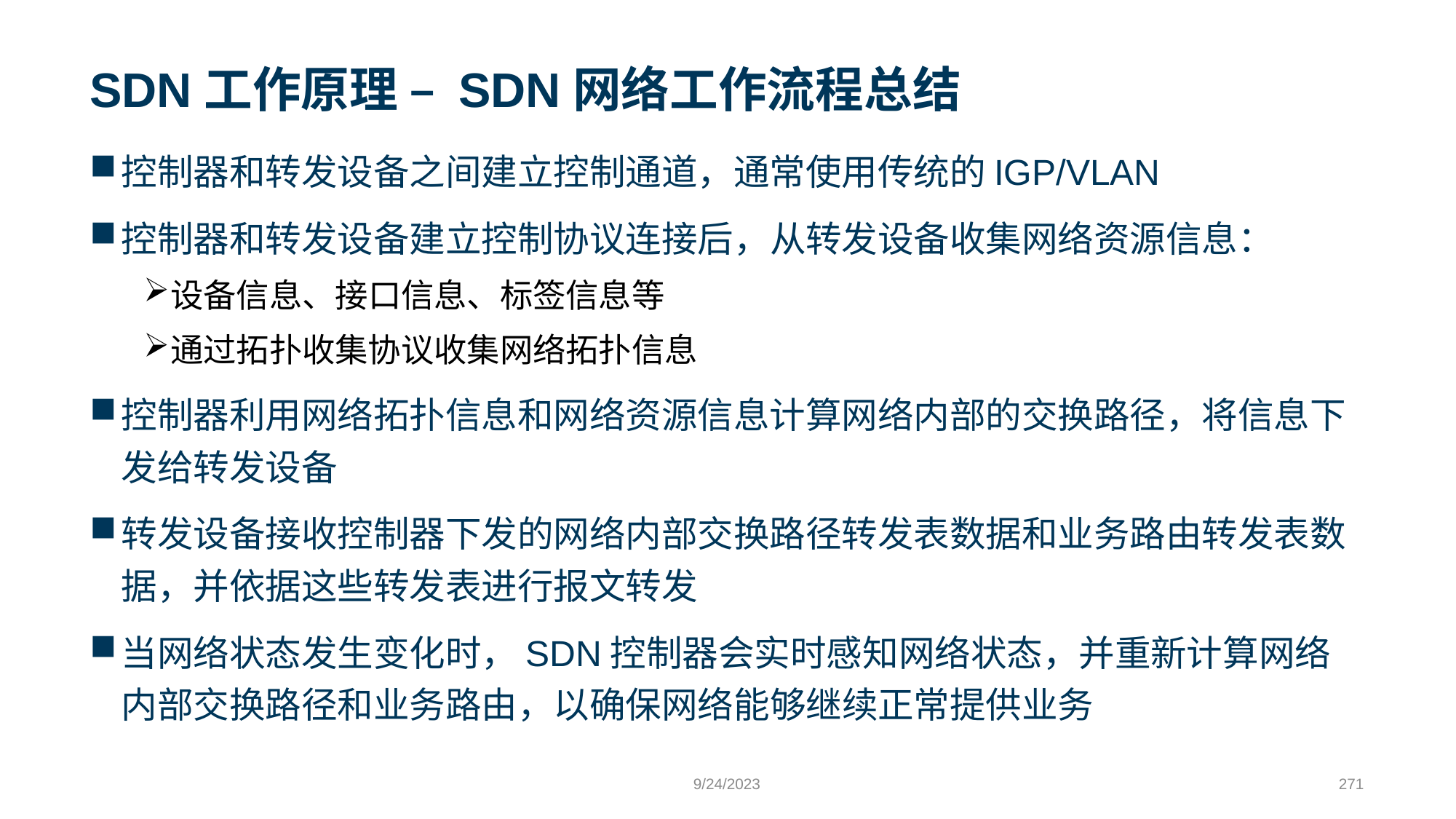

# SDN工作原理 – SDN网络工作流程总结
控制器和转发设备之间建立控制通道，通常使用传统的IGP/VLAN
控制器和转发设备建立控制协议连接后，从转发设备收集网络资源信息：
设备信息、接口信息、标签信息等
通过拓扑收集协议收集网络拓扑信息
控制器利用网络拓扑信息和网络资源信息计算网络内部的交换路径，将信息下发给转发设备
转发设备接收控制器下发的网络内部交换路径转发表数据和业务路由转发表数据，并依据这些转发表进行报文转发
当网络状态发生变化时，SDN控制器会实时感知网络状态，并重新计算网络内部交换路径和业务路由，以确保网络能够继续正常提供业务

9/24/2023
271